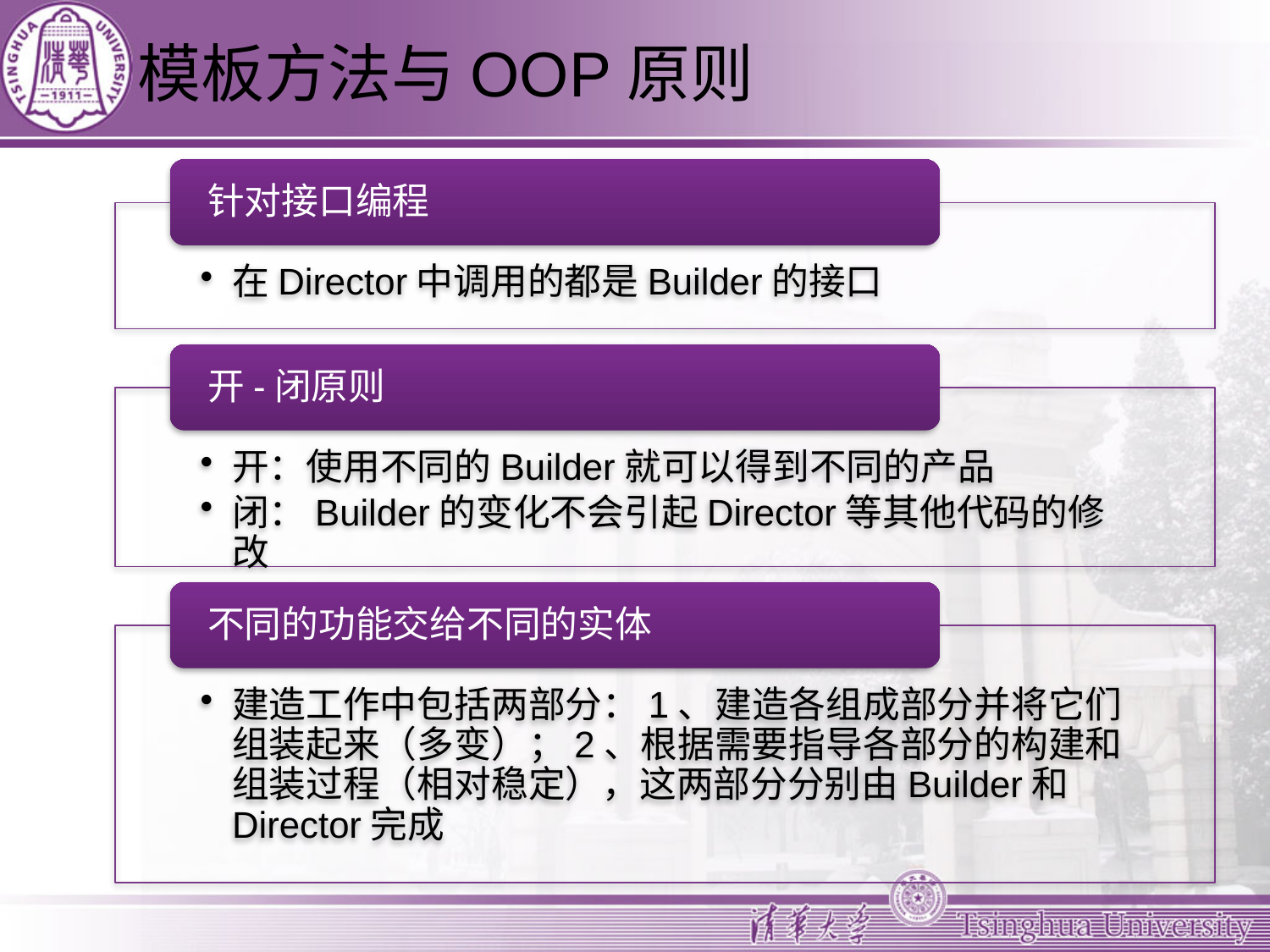

# 模板方法与OOP原则
在Director中调用的都是Builder的接口
针对接口编程
开：使用不同的Builder就可以得到不同的产品
闭：Builder的变化不会引起Director等其他代码的修改
开-闭原则
建造工作中包括两部分：1、建造各组成部分并将它们组装起来（多变）；2、根据需要指导各部分的构建和组装过程（相对稳定），这两部分分别由Builder和Director完成
不同的功能交给不同的实体